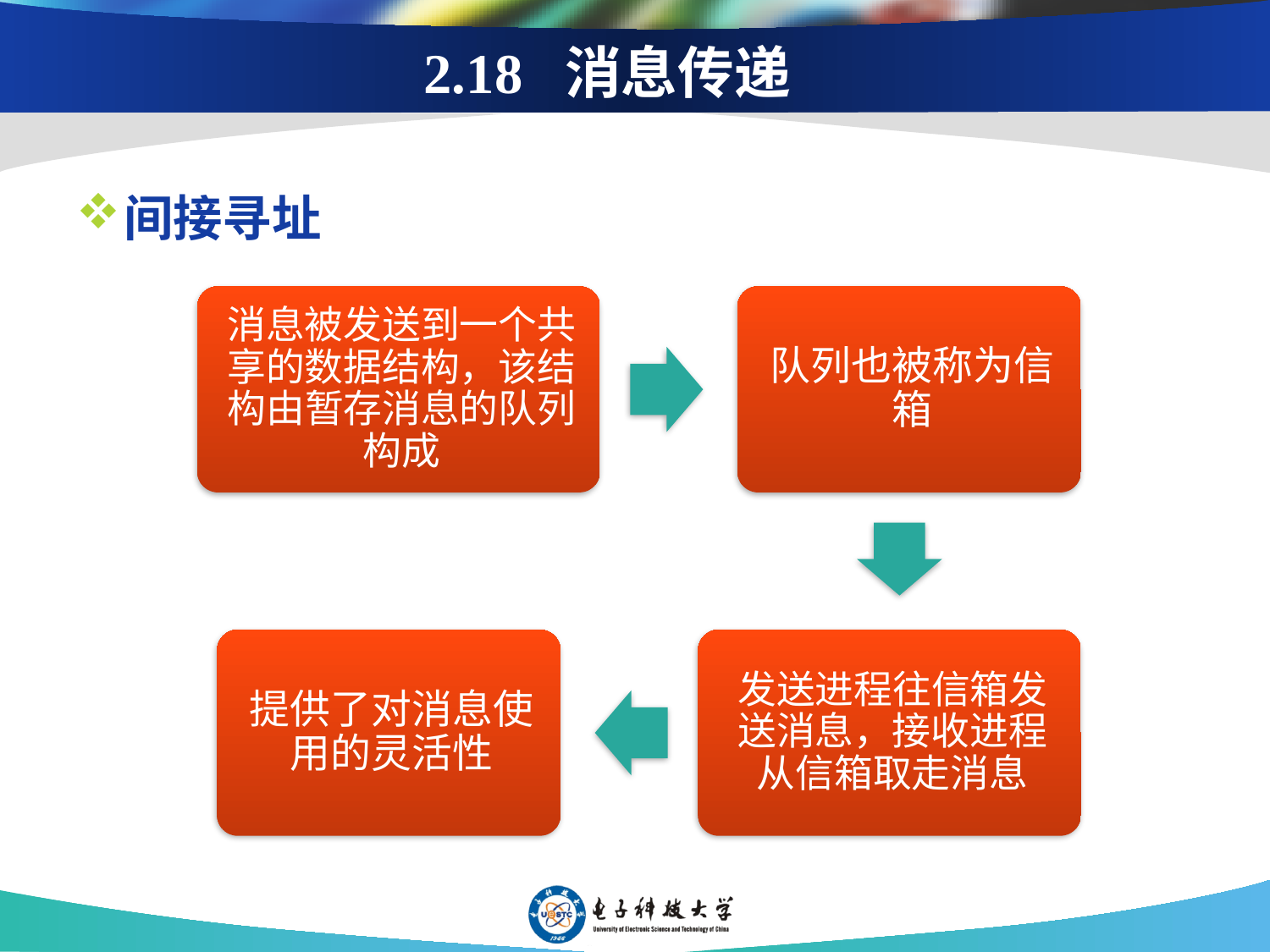

# 2.18  消息传递
间接寻址
消息被发送到一个共享的数据结构，该结构由暂存消息的队列构成

队列也被称为信箱

发送进程往信箱发送消息，接收进程从信箱取走消息

提供了对消息使用的灵活性